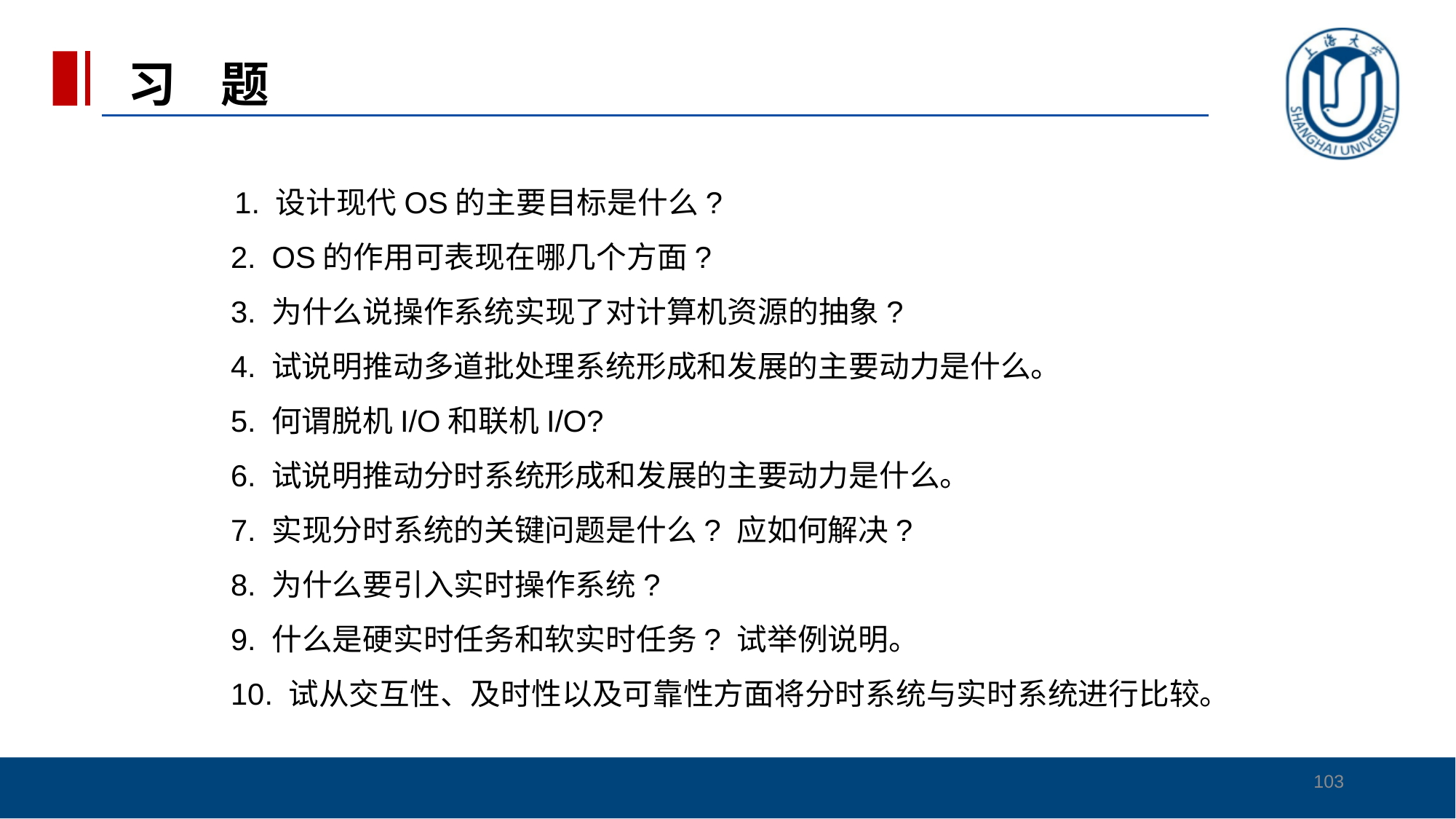

习    题
# 1. 设计现代OS的主要目标是什么? 　　2.  OS的作用可表现在哪几个方面? 　　3. 为什么说操作系统实现了对计算机资源的抽象? 　　4. 试说明推动多道批处理系统形成和发展的主要动力是什么。 　　5. 何谓脱机I/O和联机I/O? 　　6. 试说明推动分时系统形成和发展的主要动力是什么。 　　7. 实现分时系统的关键问题是什么? 应如何解决? 　　8. 为什么要引入实时操作系统? 　　9. 什么是硬实时任务和软实时任务? 试举例说明。 　　10. 试从交互性、及时性以及可靠性方面将分时系统与实时系统进行比较。
103